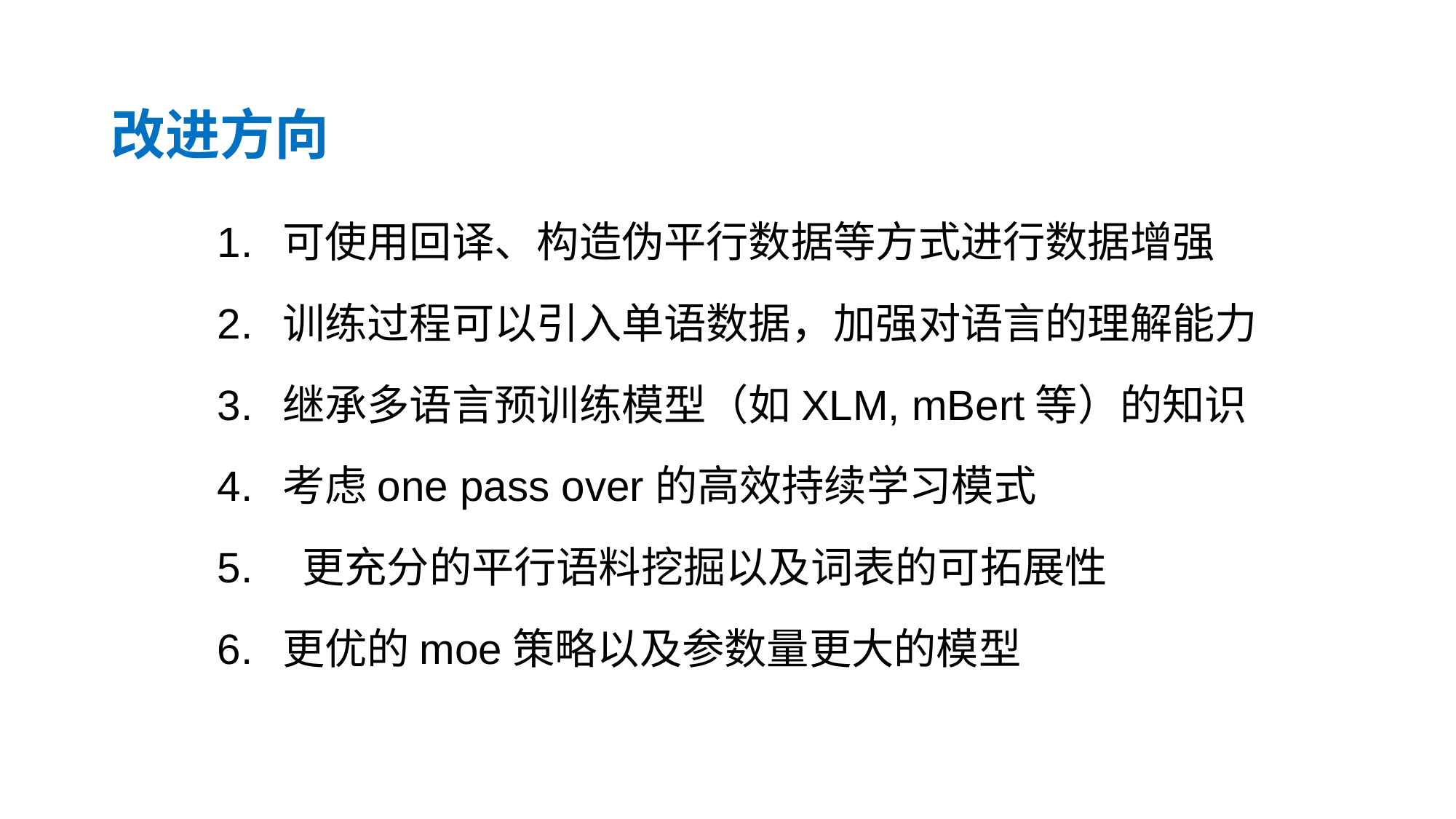

# 改进方向
可使用回译、构造伪平行数据等方式进行数据增强
训练过程可以引入单语数据，加强对语言的理解能力
继承多语言预训练模型（如XLM, mBert等）的知识
考虑one pass over的高效持续学习模式
 更充分的平行语料挖掘以及词表的可拓展性
更优的moe策略以及参数量更大的模型